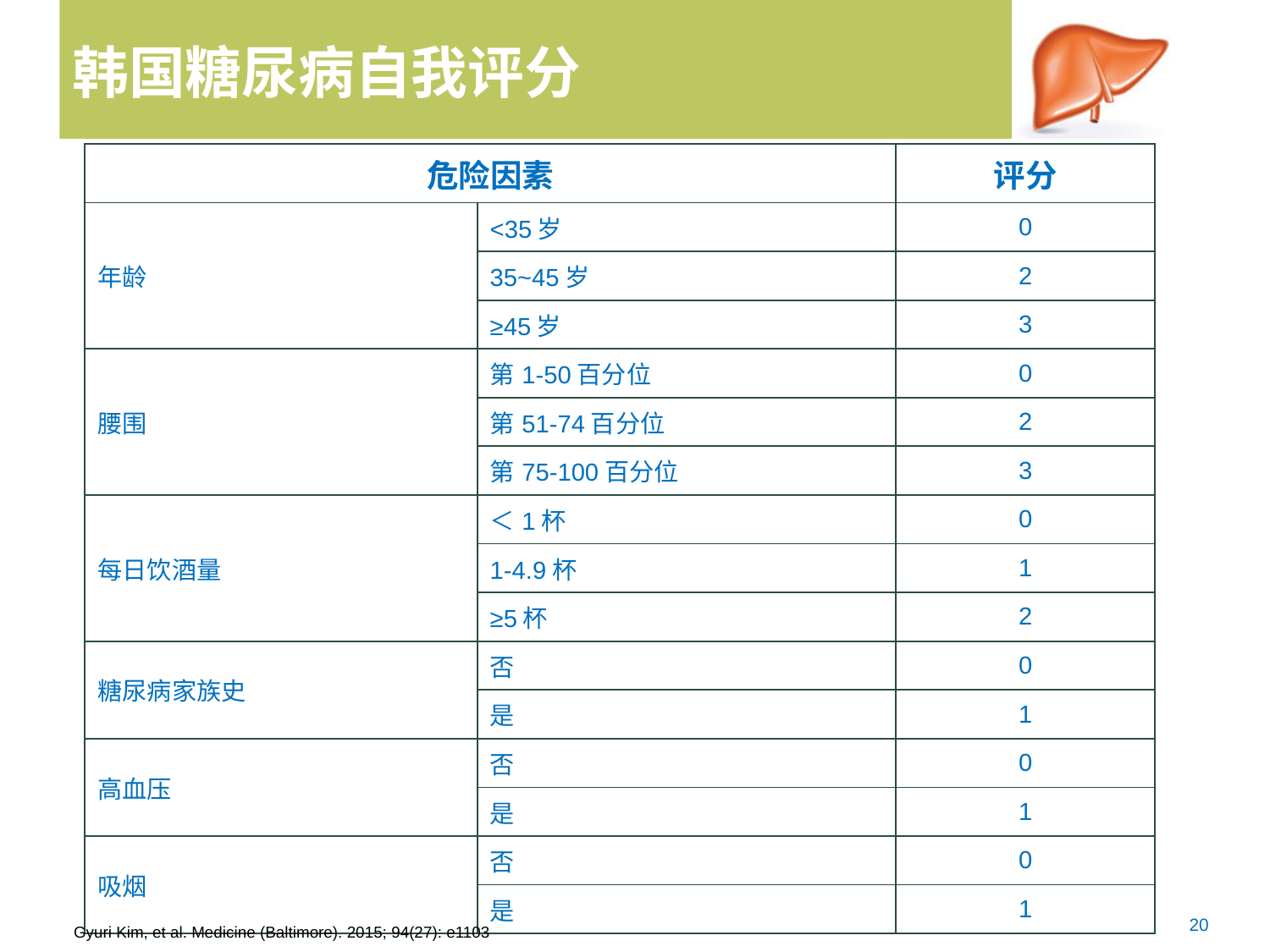

# 韩国糖尿病自我评分
| 危险因素 |  | 评分 |
| --- | --- | --- |
| 年龄 | <35岁 | 0 |
|  | 35~45岁 | 2 |
|  | ≥45岁 | 3 |
| 腰围 | 第1-50百分位 | 0 |
|  | 第51-74百分位 | 2 |
|  | 第75-100百分位 | 3 |
| 每日饮酒量 | ＜1杯 | 0 |
|  | 1-4.9杯 | 1 |
|  | ≥5杯 | 2 |
| 糖尿病家族史 | 否 | 0 |
|  | 是 | 1 |
| 高血压 | 否 | 0 |
|  | 是 | 1 |
| 吸烟 | 否 | 0 |
|  | 是 | 1 |
20
Gyuri Kim, et al. Medicine (Baltimore). 2015; 94(27): e1103